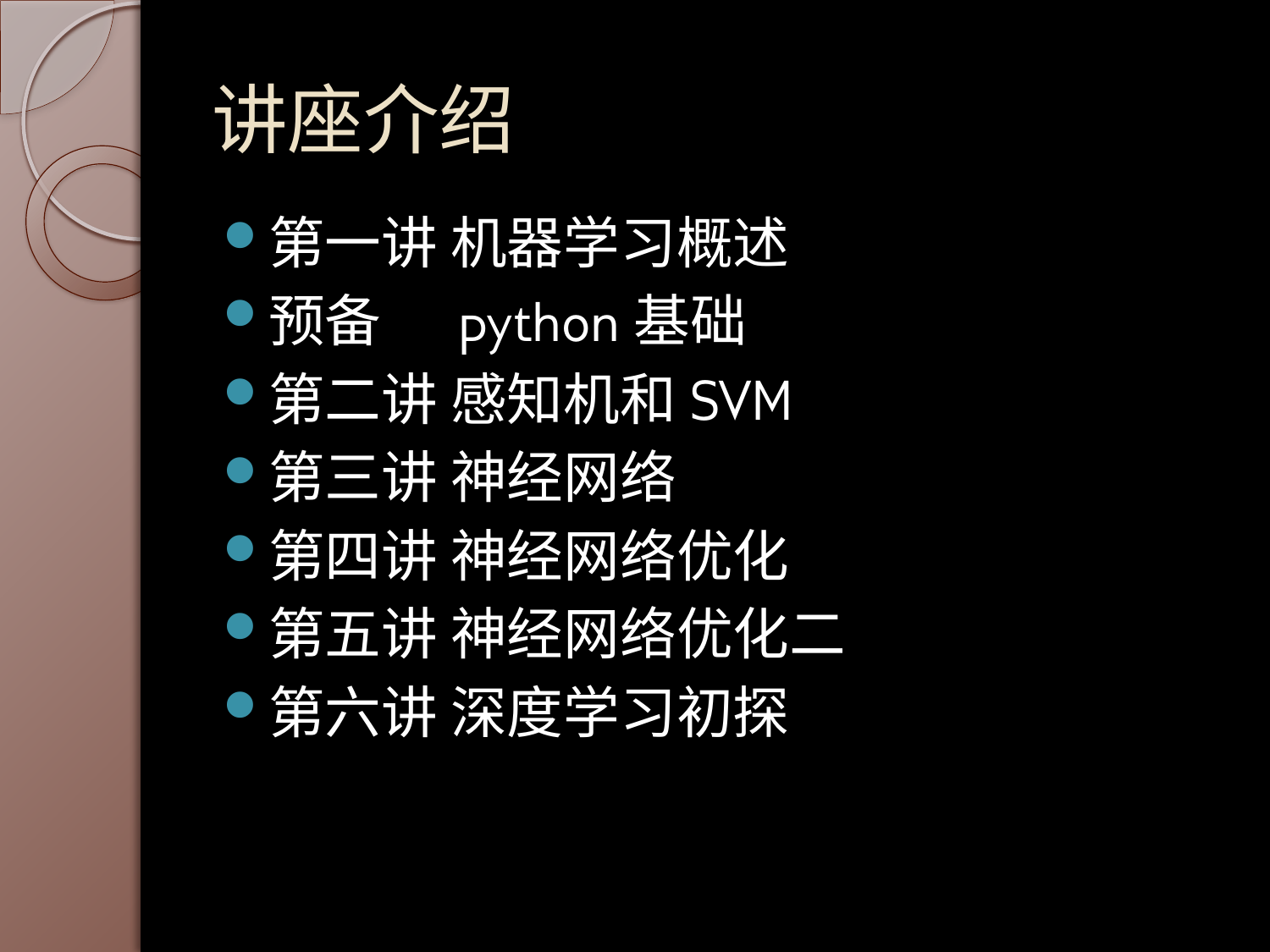

# 讲座介绍
第一讲 机器学习概述
预备     python基础
第二讲 感知机和SVM
第三讲 神经网络
第四讲 神经网络优化
第五讲 神经网络优化二
第六讲 深度学习初探